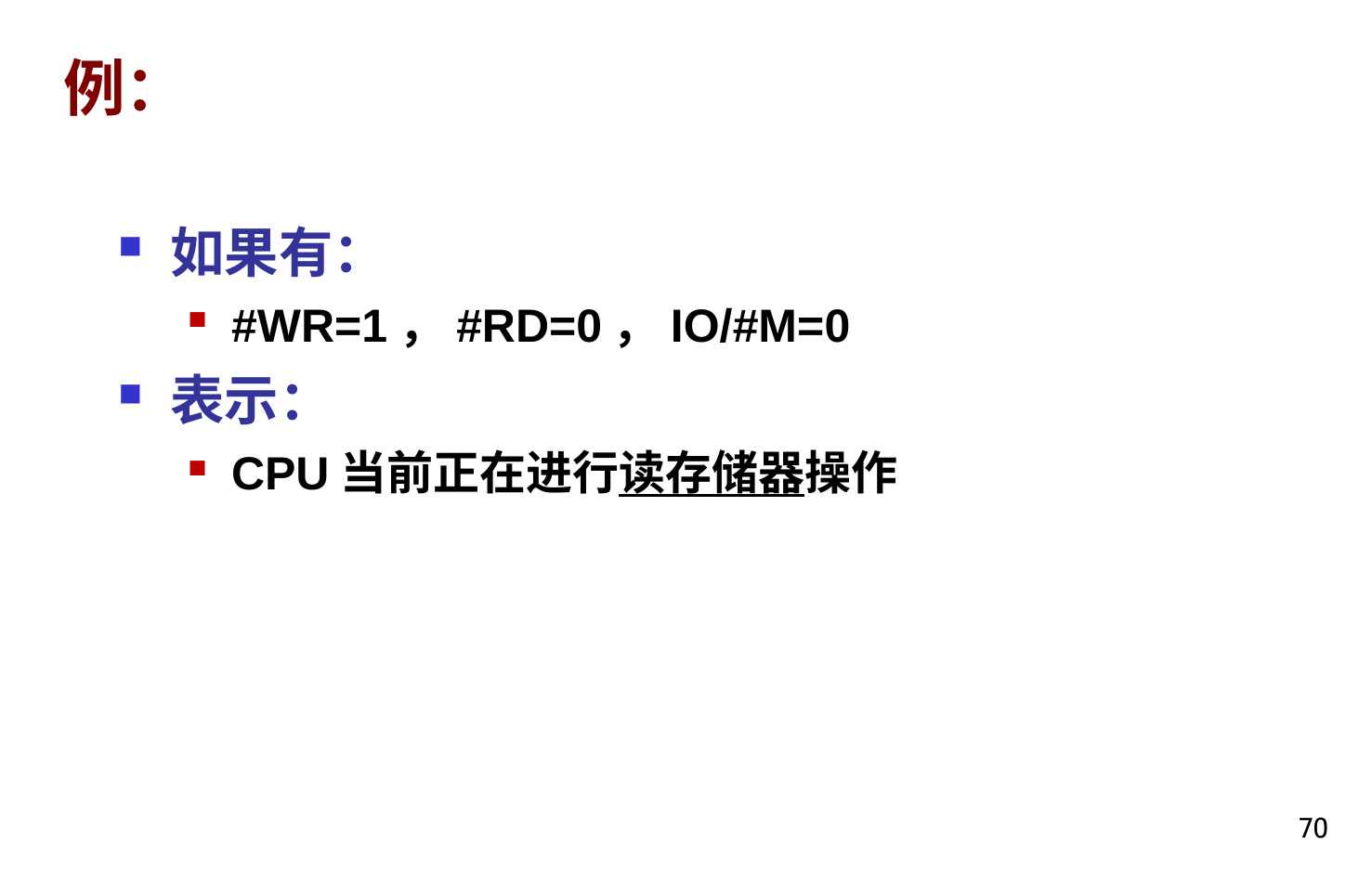

# 例：
如果有：
#WR=1，#RD=0，IO/#M=0
表示：
CPU当前正在进行读存储器操作
70